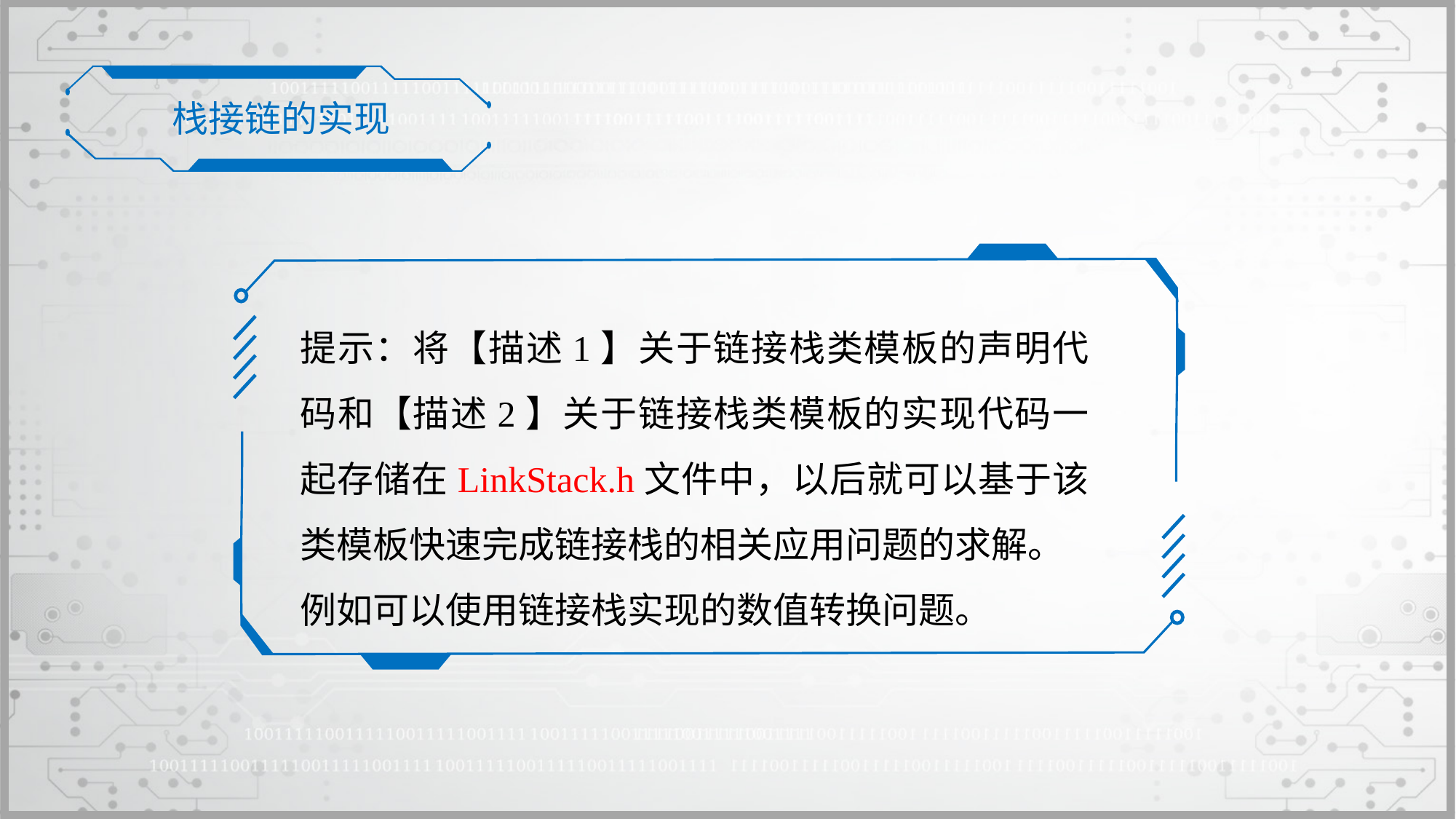

栈接链的实现

提示：将【描述1】关于链接栈类模板的声明代码和【描述2】关于链接栈类模板的实现代码一起存储在LinkStack.h文件中，以后就可以基于该类模板快速完成链接栈的相关应用问题的求解。
例如可以使用链接栈实现的数值转换问题。